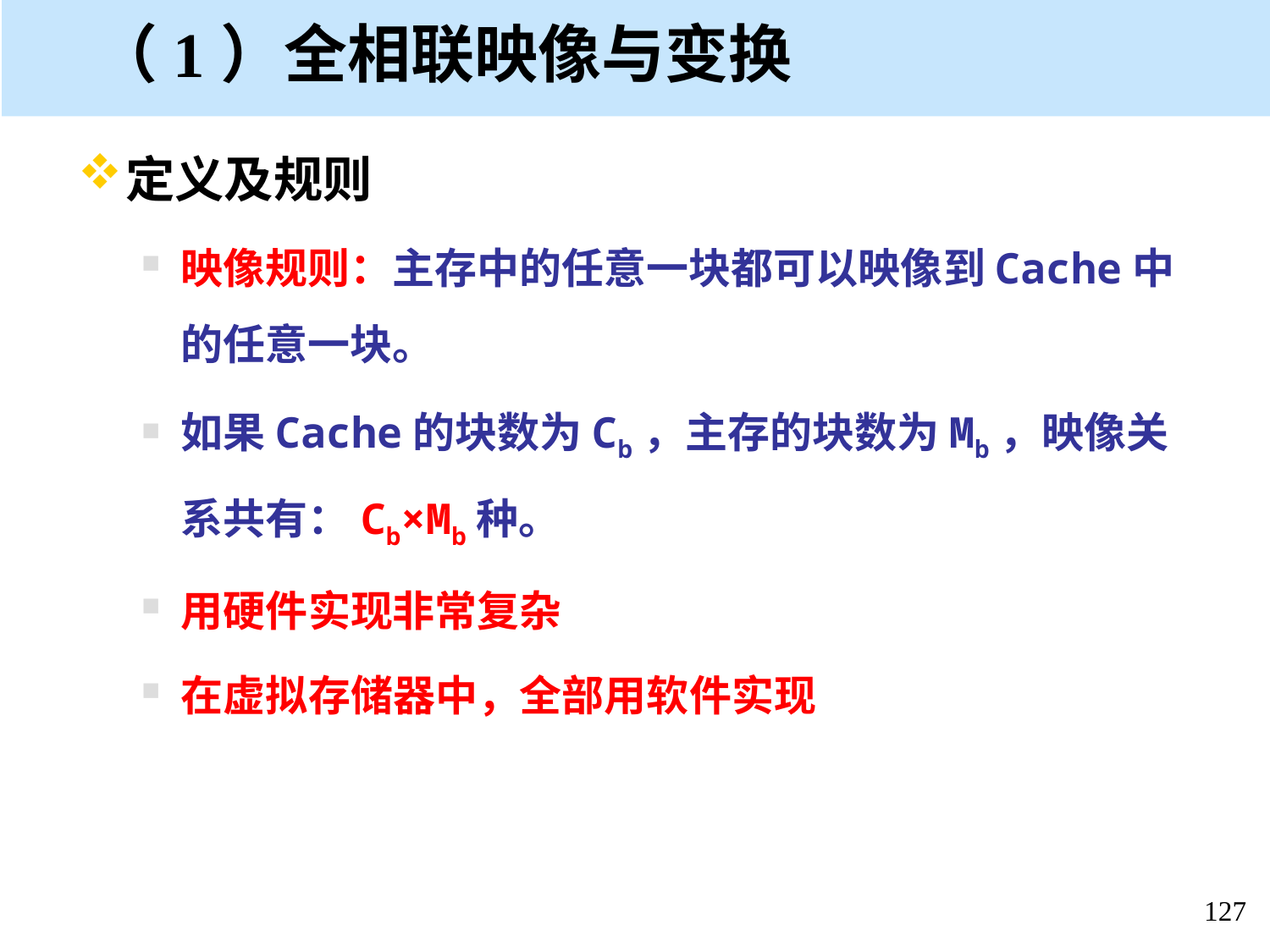

# （1）全相联映像与变换
定义及规则
映像规则：主存中的任意一块都可以映像到Cache中的任意一块。
如果Cache的块数为Cb，主存的块数为Mb，映像关系共有：Cb×Mb种。
用硬件实现非常复杂
在虚拟存储器中，全部用软件实现